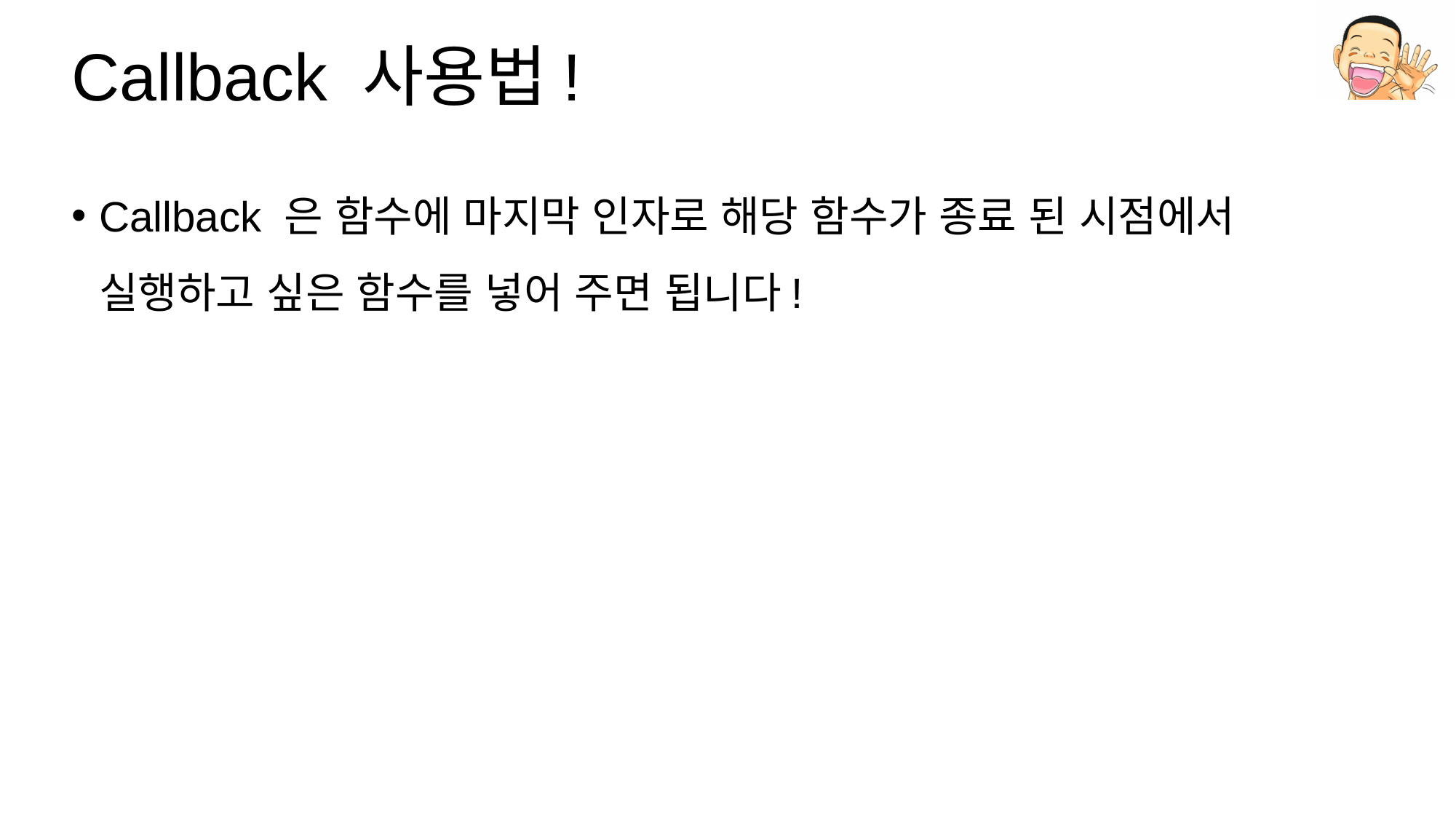

# Callback 사용법!
Callback 은 함수에 마지막 인자로 해당 함수가 종료 된 시점에서 실행하고 싶은 함수를 넣어 주면 됩니다!